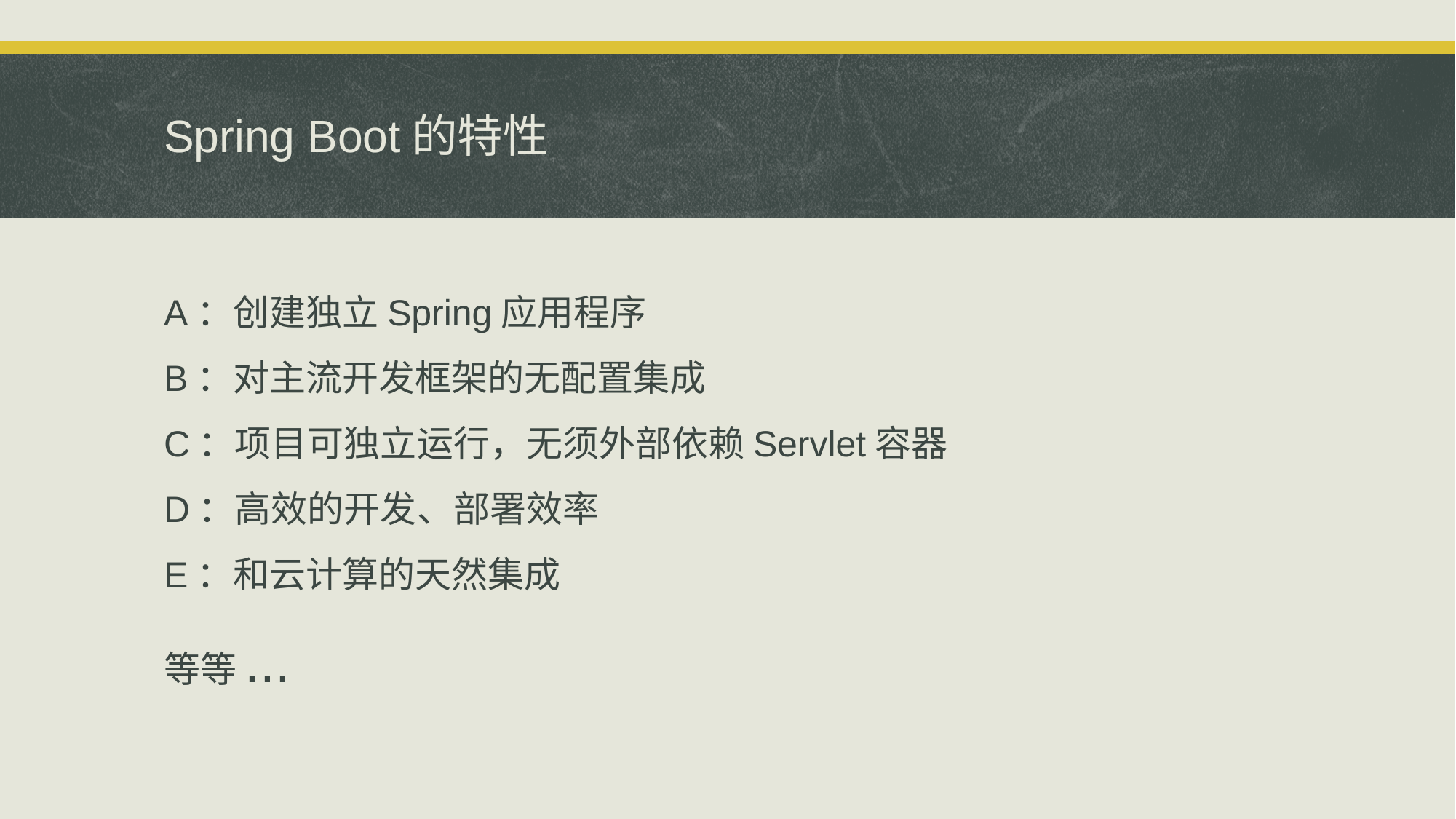

# Spring Boot的特性
A：创建独立Spring应用程序
B：对主流开发框架的无配置集成
C：项目可独立运行，无须外部依赖Servlet容器
D：高效的开发、部署效率
E：和云计算的天然集成
等等...